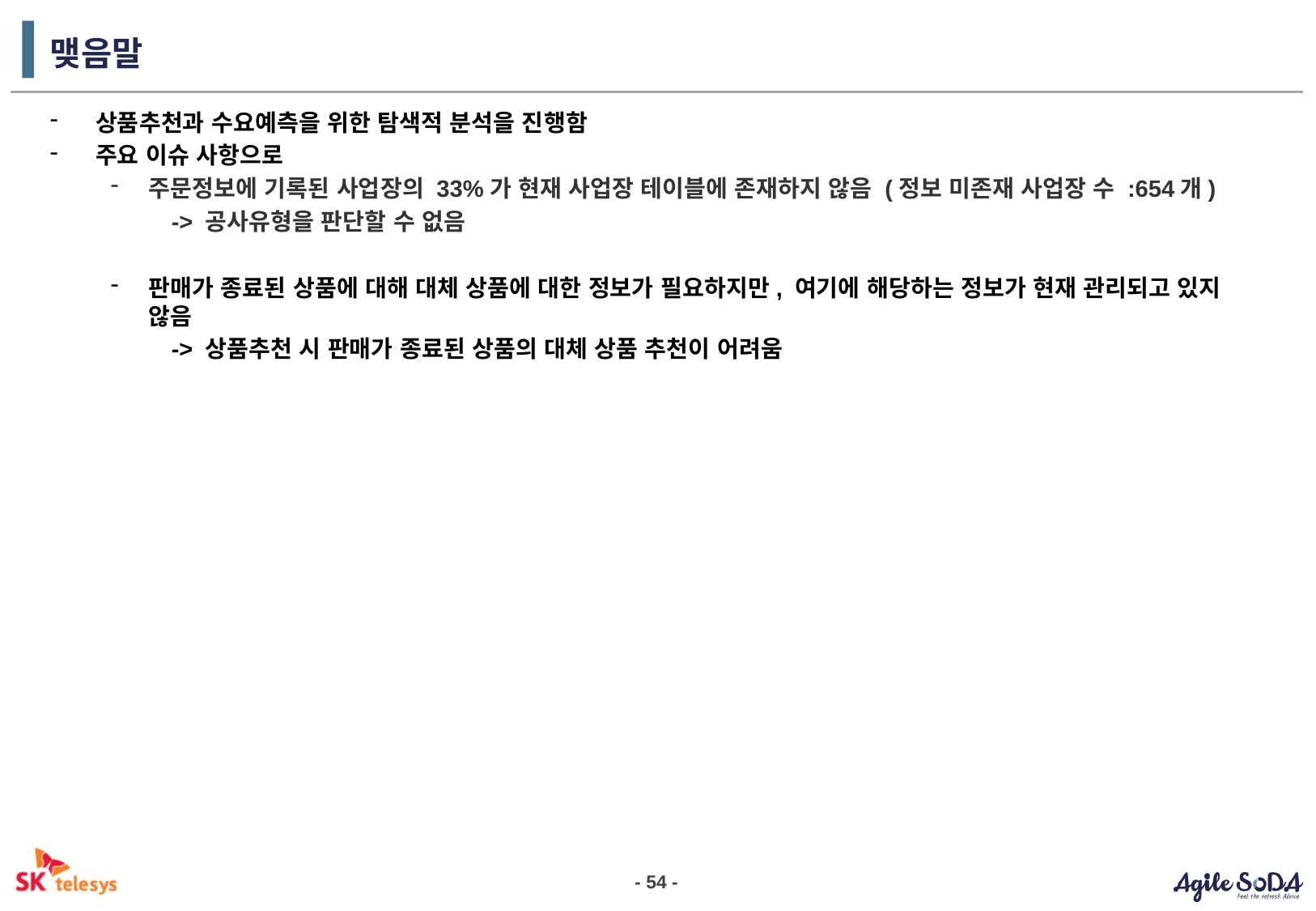

# 맺음말
상품추천과 수요예측을 위한 탐색적 분석을 진행함
주요 이슈 사항으로
주문정보에 기록된 사업장의 33%가 현재 사업장 테이블에 존재하지 않음 (정보 미존재 사업장 수 :654개)
-> 공사유형을 판단할 수 없음

판매가 종료된 상품에 대해 대체 상품에 대한 정보가 필요하지만, 여기에 해당하는 정보가 현재 관리되고 있지 않음
-> 상품추천 시 판매가 종료된 상품의 대체 상품 추천이 어려움